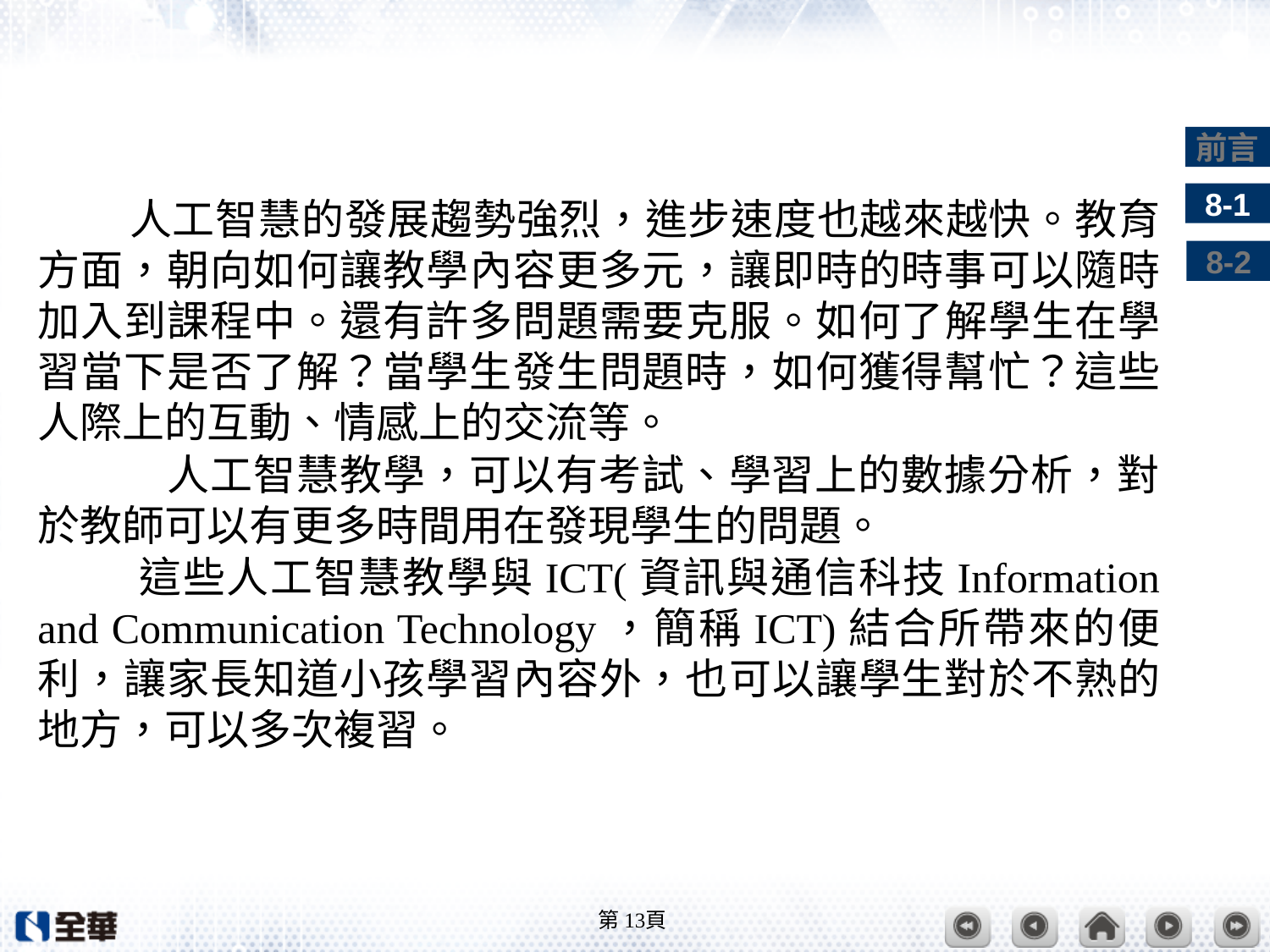

#
        人工智慧的發展趨勢強烈，進步速度也越來越快。教育方面，朝向如何讓教學內容更多元，讓即時的時事可以隨時加入到課程中。還有許多問題需要克服。如何了解學生在學習當下是否了解？當學生發生問題時，如何獲得幫忙？這些人際上的互動、情感上的交流等。
 	人工智慧教學，可以有考試、學習上的數據分析，對於教師可以有更多時間用在發現學生的問題。
        這些人工智慧教學與ICT(資訊與通信科技Information and Communication Technology，簡稱ICT)結合所帶來的便利，讓家長知道小孩學習內容外，也可以讓學生對於不熟的地方，可以多次複習。